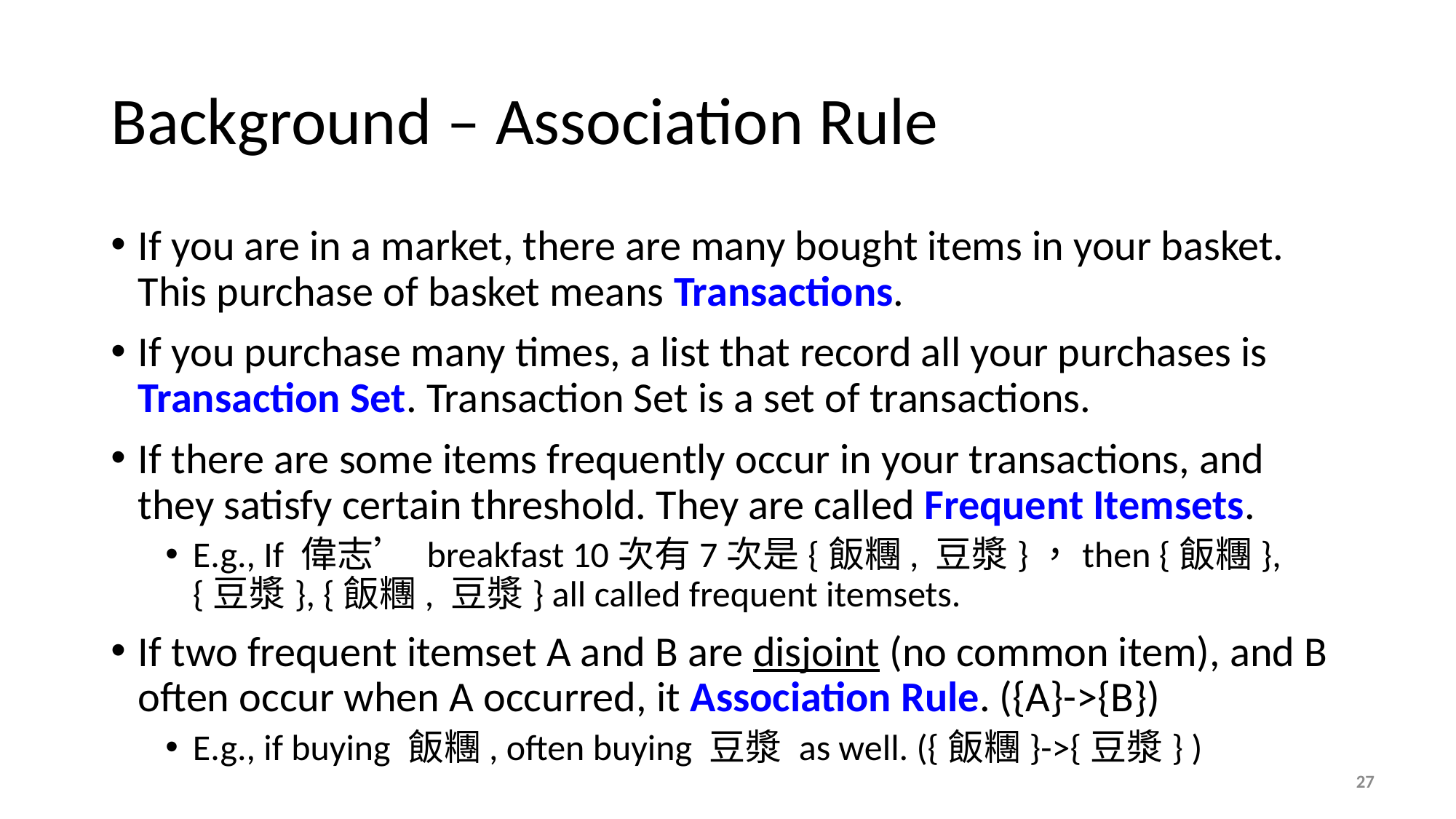

# Background – Association Rule
If you are in a market, there are many bought items in your basket. This purchase of basket means Transactions.
If you purchase many times, a list that record all your purchases is Transaction Set. Transaction Set is a set of transactions.
If there are some items frequently occur in your transactions, and they satisfy certain threshold. They are called Frequent Itemsets.
E.g., If 偉志’ breakfast 10次有7次是{飯糰, 豆漿}，then {飯糰}, {豆漿}, {飯糰, 豆漿} all called frequent itemsets.
If two frequent itemset A and B are disjoint (no common item), and B often occur when A occurred, it Association Rule. ({A}->{B})
E.g., if buying 飯糰, often buying 豆漿 as well. ({飯糰}->{豆漿} )
27